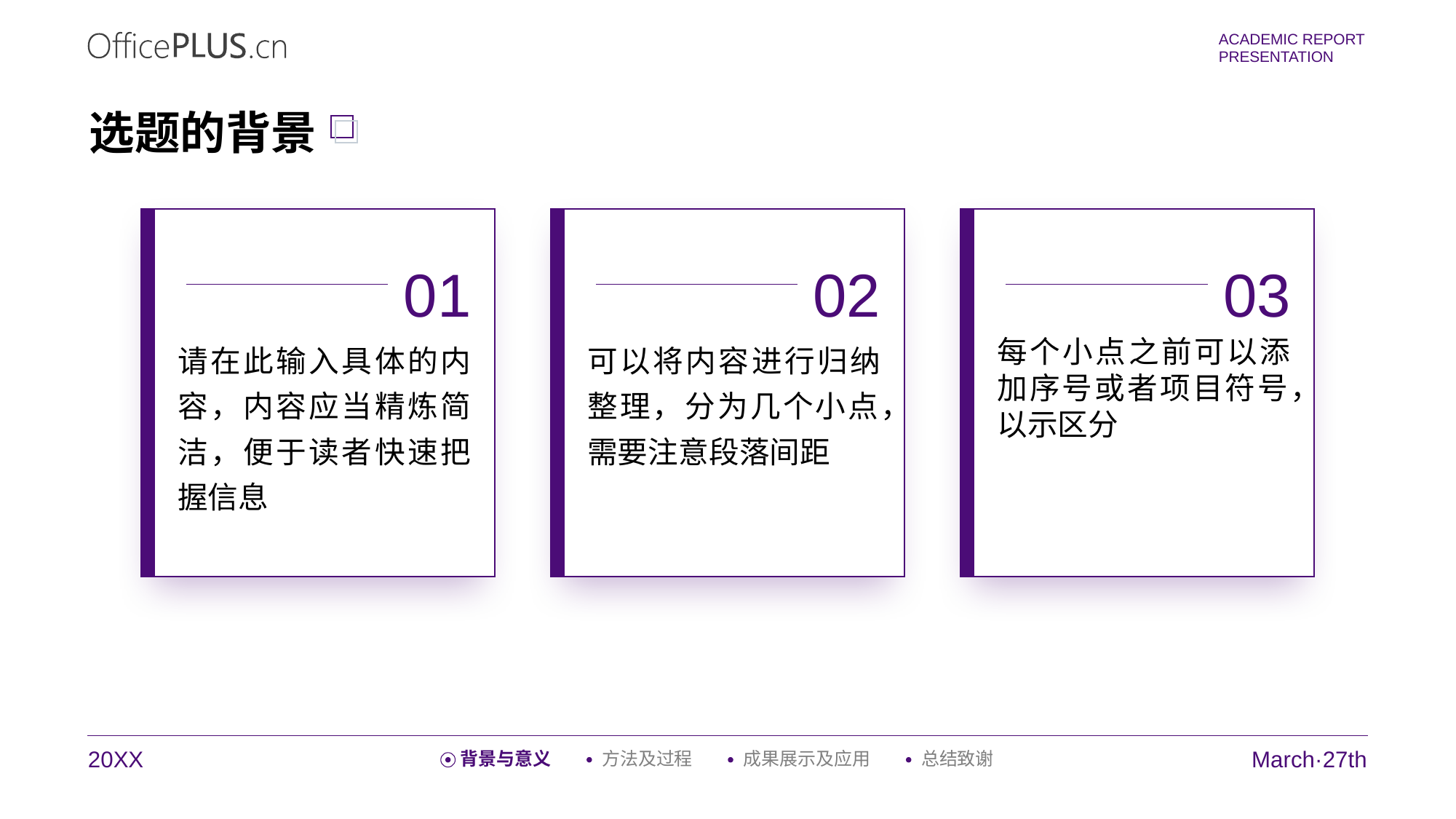

选题的背景

01
02
03
请在此输入具体的内容，内容应当精炼简洁，便于读者快速把握信息
可以将内容进行归纳整理，分为几个小点，需要注意段落间距
每个小点之前可以添加序号或者项目符号，以示区分
20XX
March·27th
背景与意义
方法及过程
成果展示及应用
总结致谢